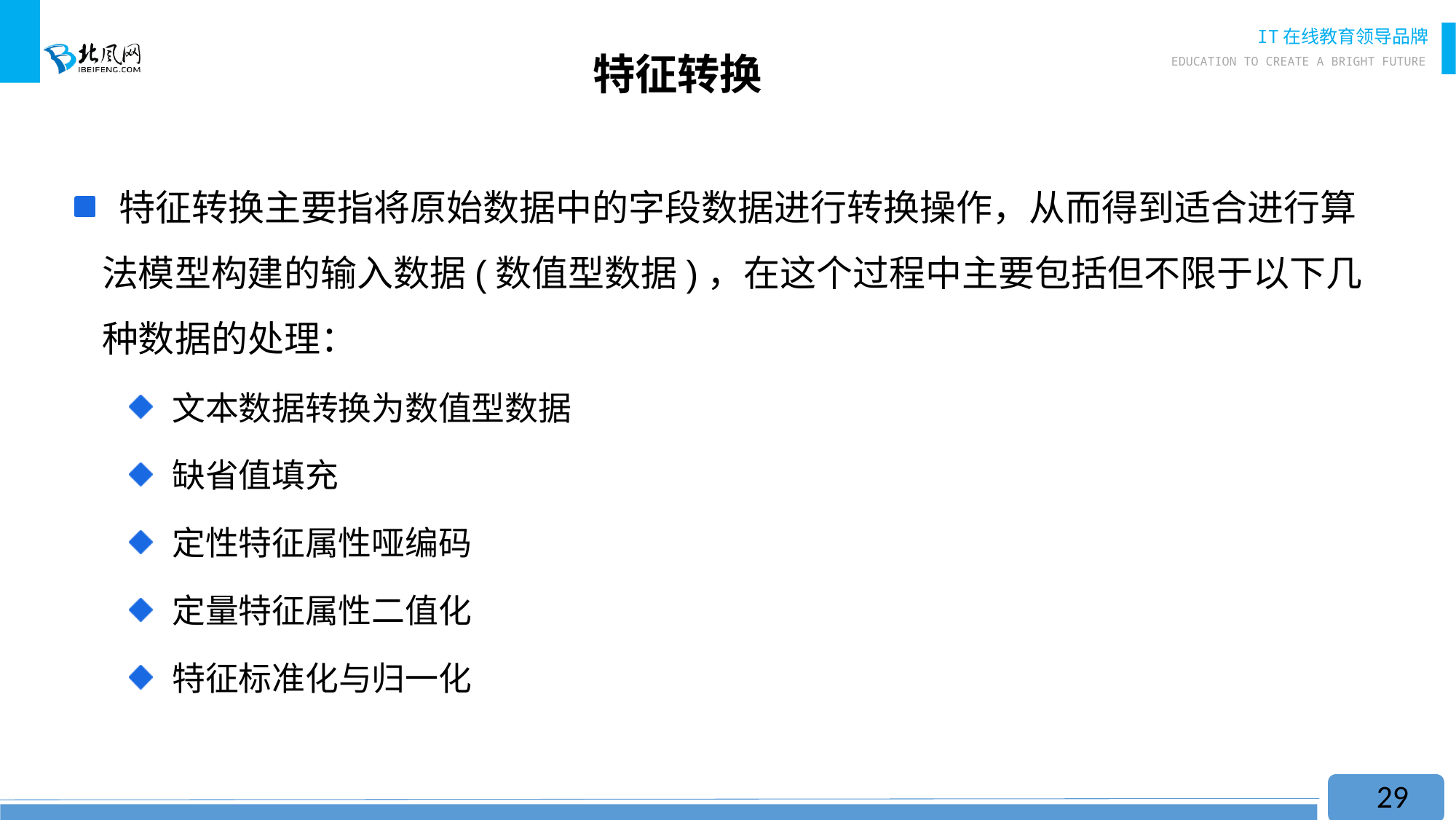

# 特征转换
 特征转换主要指将原始数据中的字段数据进行转换操作，从而得到适合进行算法模型构建的输入数据(数值型数据)，在这个过程中主要包括但不限于以下几种数据的处理：
 文本数据转换为数值型数据
 缺省值填充
 定性特征属性哑编码
 定量特征属性二值化
 特征标准化与归一化